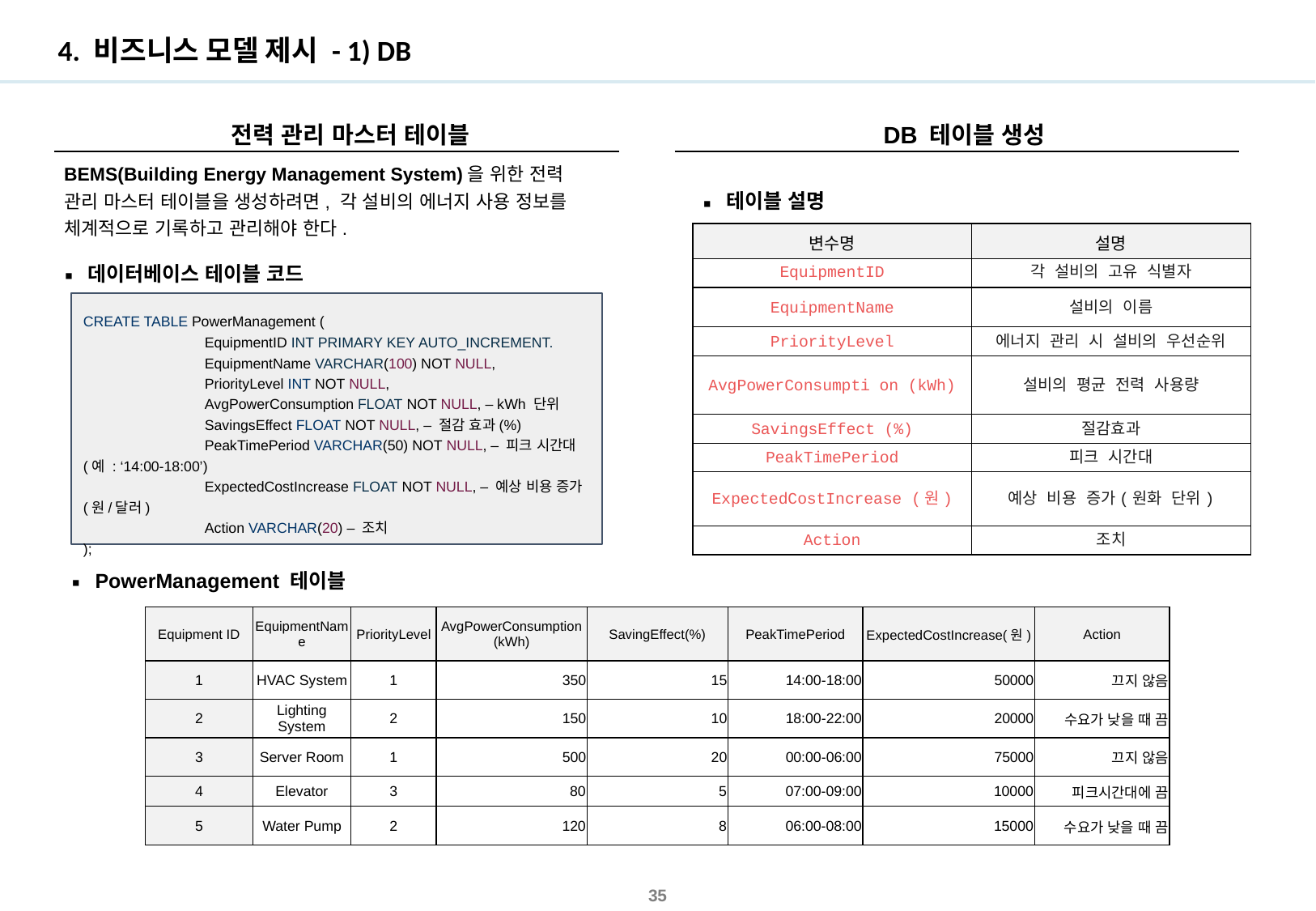

# 4. 비즈니스 모델 제시 - 1) DB
DB 테이블 생성
 전력 관리 마스터 테이블
BEMS(Building Energy Management System)을 위한 전력 관리 마스터 테이블을 생성하려면, 각 설비의 에너지 사용 정보를 체계적으로 기록하고 관리해야 한다.
테이블 설명
| 변수명 | 설명 |
| --- | --- |
| EquipmentID | 각 설비의 고유 식별자 |
| EquipmentName | 설비의 이름 |
| PriorityLevel | 에너지 관리 시 설비의 우선순위 |
| AvgPowerConsumpti on (kWh) | 설비의 평균 전력 사용량 |
| SavingsEffect (%) | 절감효과 |
| PeakTimePeriod | 피크 시간대 |
| ExpectedCostIncrease (원) | 예상 비용 증가(원화 단위) |
| Action | 조치 |
데이터베이스 테이블 코드

CREATE TABLE PowerManagement (
	EquipmentID INT PRIMARY KEY AUTO_INCREMENT.
	EquipmentName VARCHAR(100) NOT NULL,
	PriorityLevel INT NOT NULL,
	AvgPowerConsumption FLOAT NOT NULL, – kWh 단위
	SavingsEffect FLOAT NOT NULL, – 절감 효과(%)
	PeakTimePeriod VARCHAR(50) NOT NULL, – 피크 시간대 (예 : ‘14:00-18:00’)
	ExpectedCostIncrease FLOAT NOT NULL, – 예상 비용 증가(원/달러)
	Action VARCHAR(20) – 조치
);
PowerManagement 테이블
| Equipment ID | EquipmentName | PriorityLevel | AvgPowerConsumption (kWh) | SavingEffect(%) | PeakTimePeriod | ExpectedCostIncrease(원) | Action |
| --- | --- | --- | --- | --- | --- | --- | --- |
| 1 | HVAC System | 1 | 350 | 15 | 14:00-18:00 | 50000 | 끄지 않음 |
| 2 | Lighting System | 2 | 150 | 10 | 18:00-22:00 | 20000 | 수요가 낮을 때 끔 |
| 3 | Server Room | 1 | 500 | 20 | 00:00-06:00 | 75000 | 끄지 않음 |
| 4 | Elevator | 3 | 80 | 5 | 07:00-09:00 | 10000 | 피크시간대에 끔 |
| 5 | Water Pump | 2 | 120 | 8 | 06:00-08:00 | 15000 | 수요가 낮을 때 끔 |